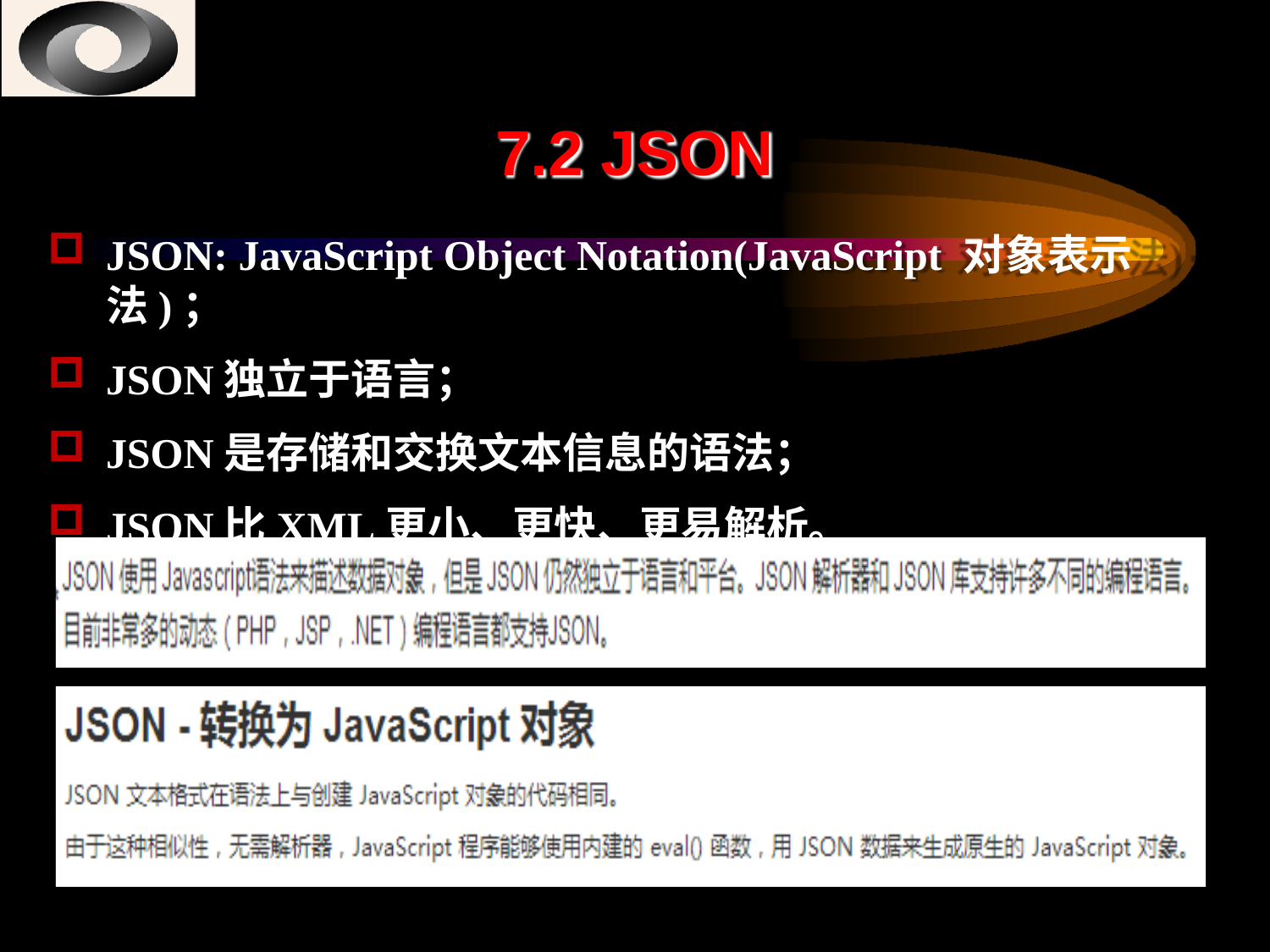

# 7.2 JSON

JSON: JavaScript Object Notation(JavaScript 对象表示法)；
JSON独立于语言；
JSON是存储和交换文本信息的语法；
JSON比XML更小、更快、更易解析。